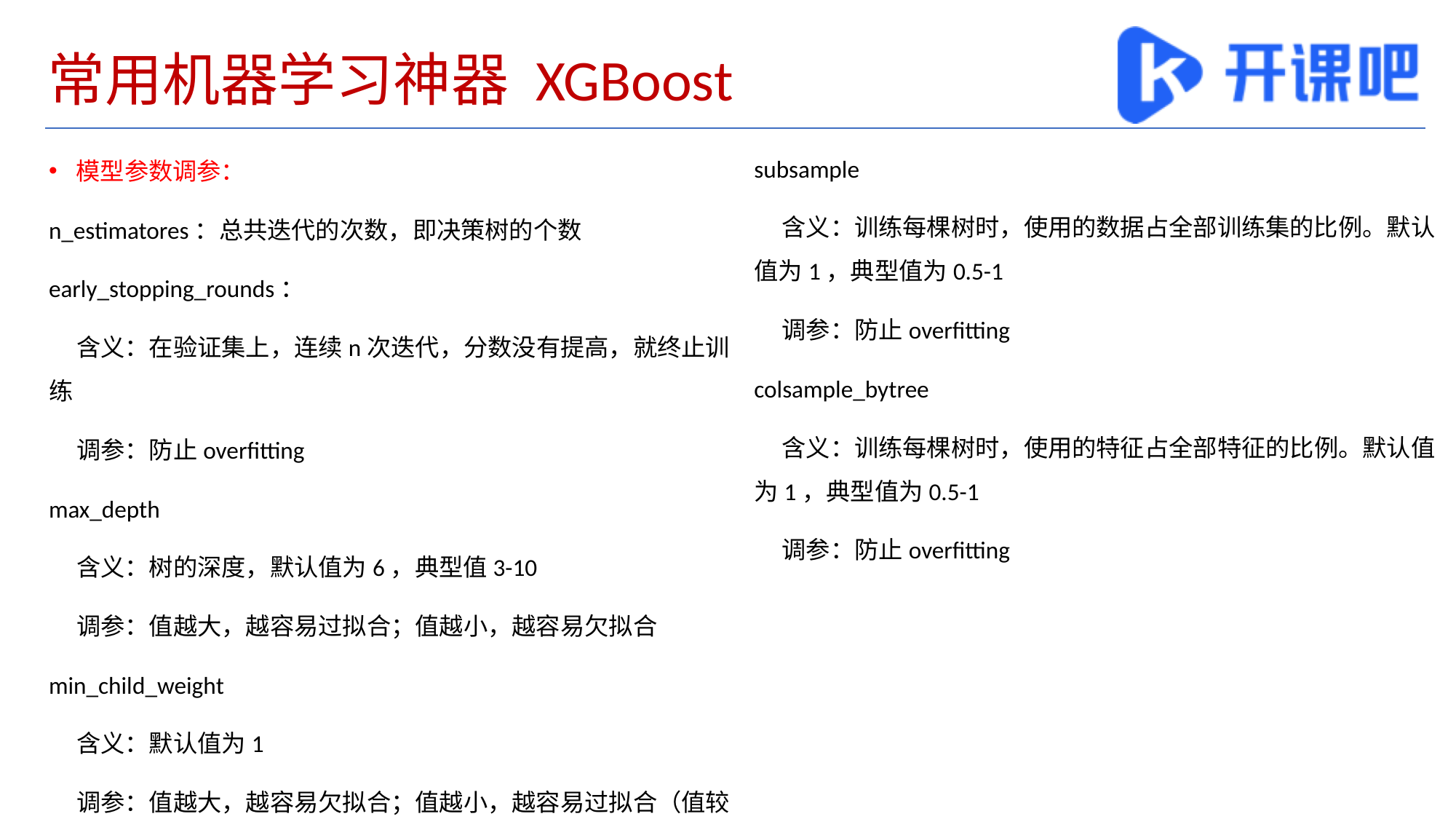

# 常用机器学习神器 XGBoost
subsample
    含义：训练每棵树时，使用的数据占全部训练集的比例。默认值为1，典型值为0.5-1
    调参：防止overfitting
colsample_bytree
    含义：训练每棵树时，使用的特征占全部特征的比例。默认值为1，典型值为0.5-1
    调参：防止overfitting
模型参数调参：
n_estimatores：总共迭代的次数，即决策树的个数
early_stopping_rounds：
    含义：在验证集上，连续n次迭代，分数没有提高，就终止训练
    调参：防止overfitting
max_depth
    含义：树的深度，默认值为6，典型值3-10
    调参：值越大，越容易过拟合；值越小，越容易欠拟合
min_child_weight
    含义：默认值为1
    调参：值越大，越容易欠拟合；值越小，越容易过拟合（值较大时，避免模型学习到局部的特殊样本）